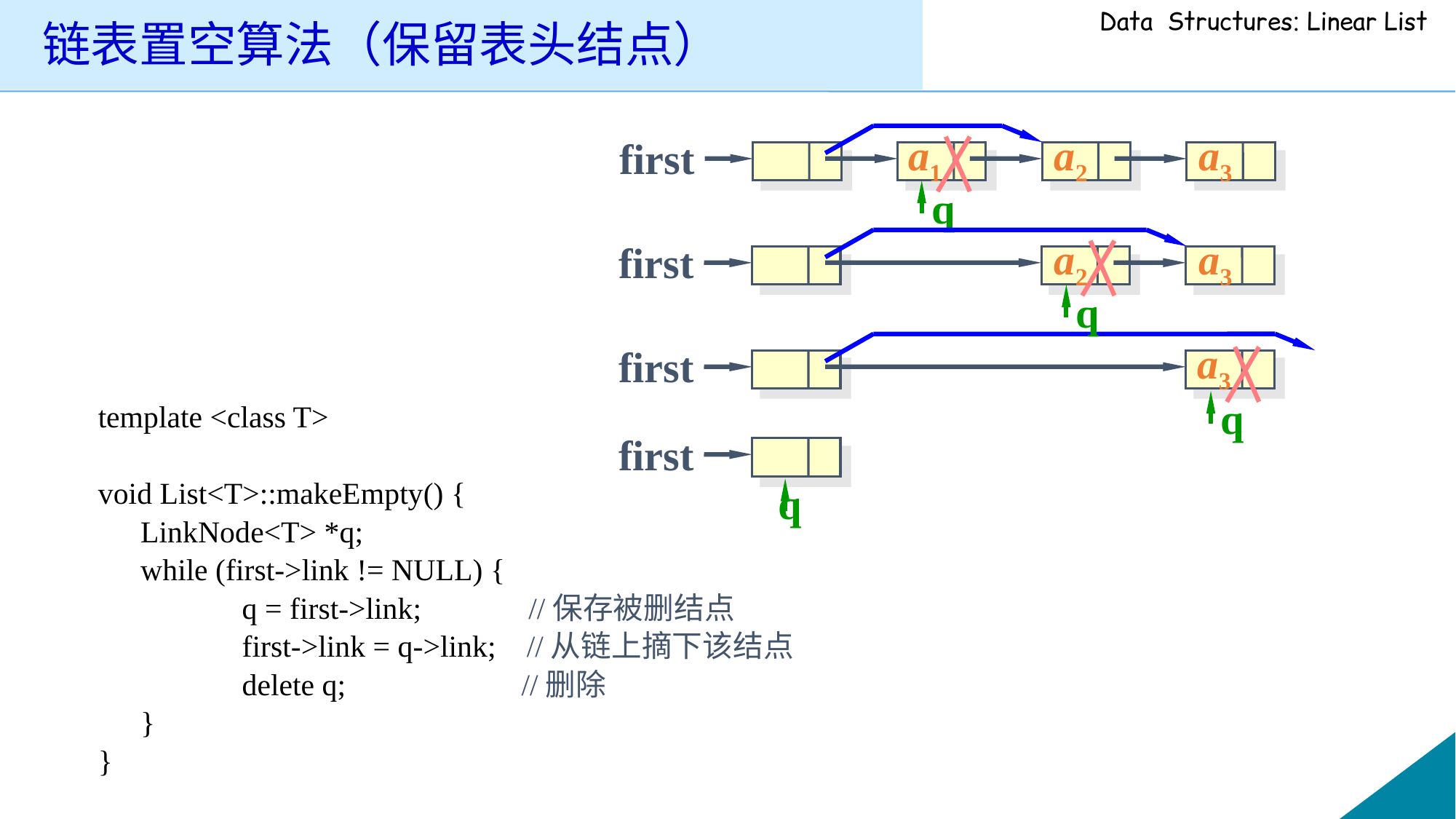

# 链表置空算法（保留表头结点）

first
a1
a2
a3

q

first
a2
a3

q

first
a3

q

first

template <class T>
void List<T>::makeEmpty() {
	  LinkNode<T> *q;
	  while (first->link != NULL) {
		 q = first->link;              //保存被删结点
  		 first->link = q->link;    //从链上摘下该结点
		 delete q;                       //删除
	  }
}
q